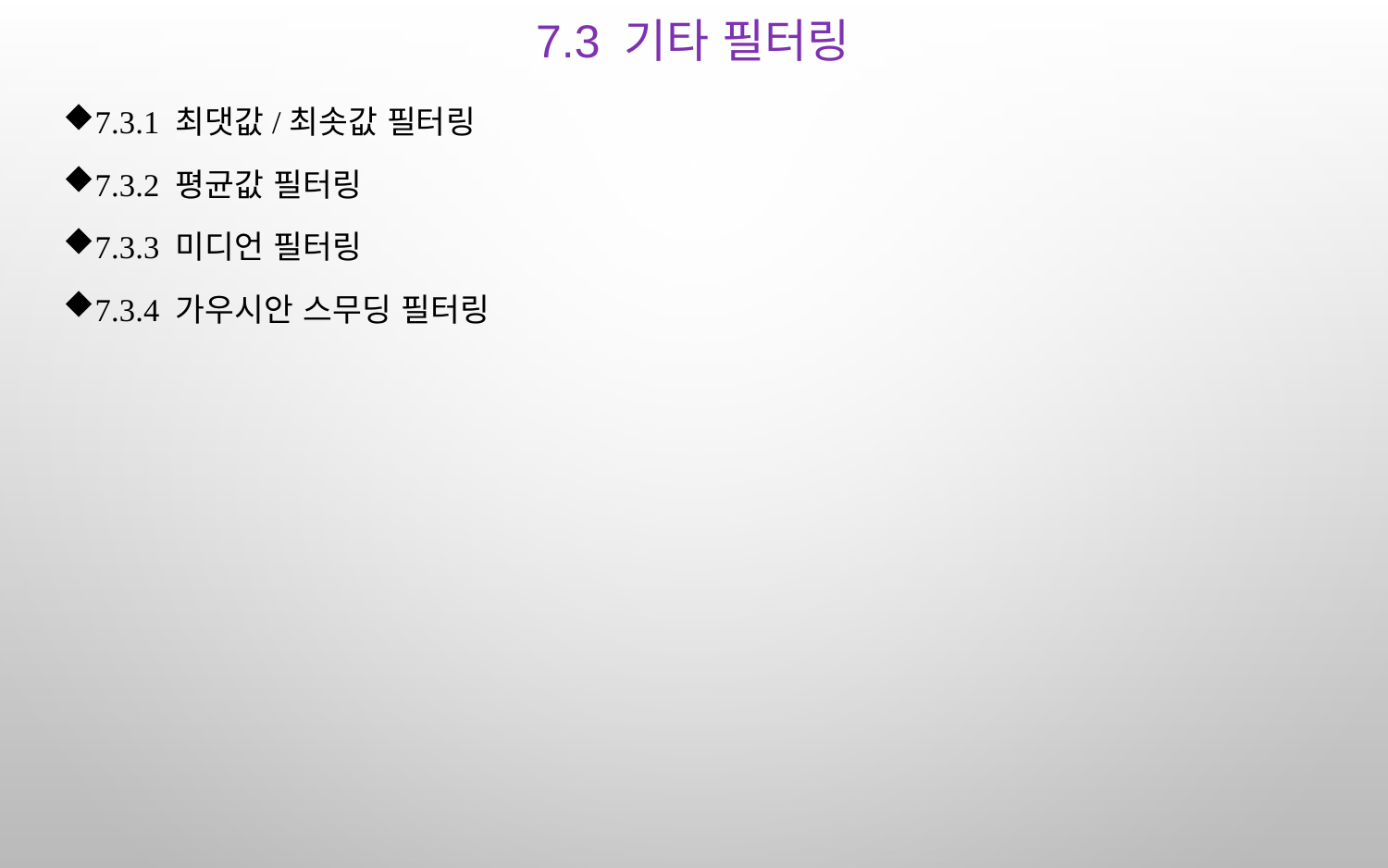

# 7.3 기타 필터링
7.3.1 최댓값/최솟값 필터링
7.3.2 평균값 필터링
7.3.3 미디언 필터링
7.3.4 가우시안 스무딩 필터링